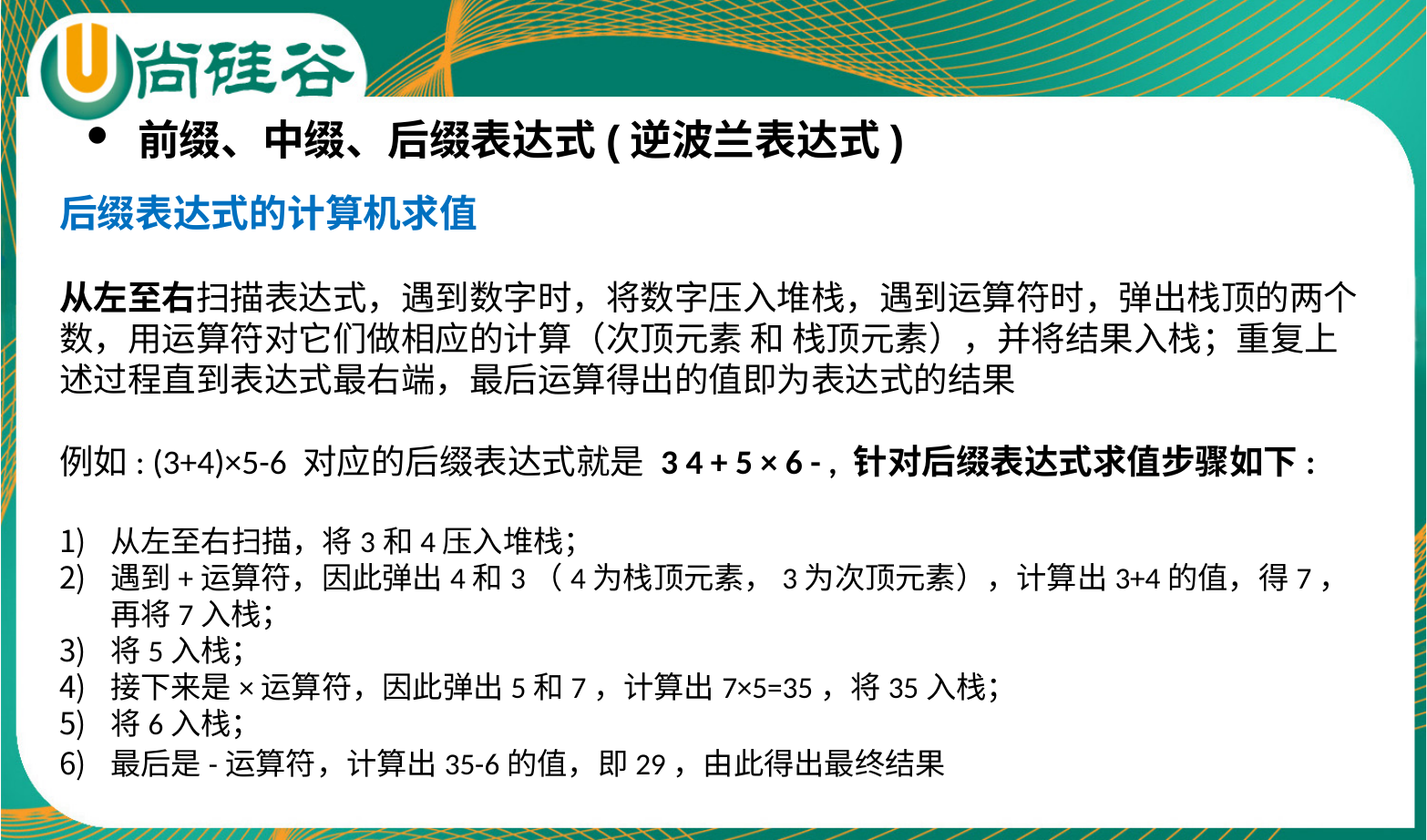

前缀、中缀、后缀表达式(逆波兰表达式)
后缀表达式的计算机求值

从左至右扫描表达式，遇到数字时，将数字压入堆栈，遇到运算符时，弹出栈顶的两个数，用运算符对它们做相应的计算（次顶元素 和 栈顶元素），并将结果入栈；重复上述过程直到表达式最右端，最后运算得出的值即为表达式的结果

例如: (3+4)×5-6 对应的后缀表达式就是 3 4 + 5 × 6 - , 针对后缀表达式求值步骤如下:

从左至右扫描，将3和4压入堆栈；
遇到+运算符，因此弹出4和3（4为栈顶元素，3为次顶元素），计算出3+4的值，得7，再将7入栈；
将5入栈；
接下来是×运算符，因此弹出5和7，计算出7×5=35，将35入栈；
将6入栈；
最后是-运算符，计算出35-6的值，即29，由此得出最终结果